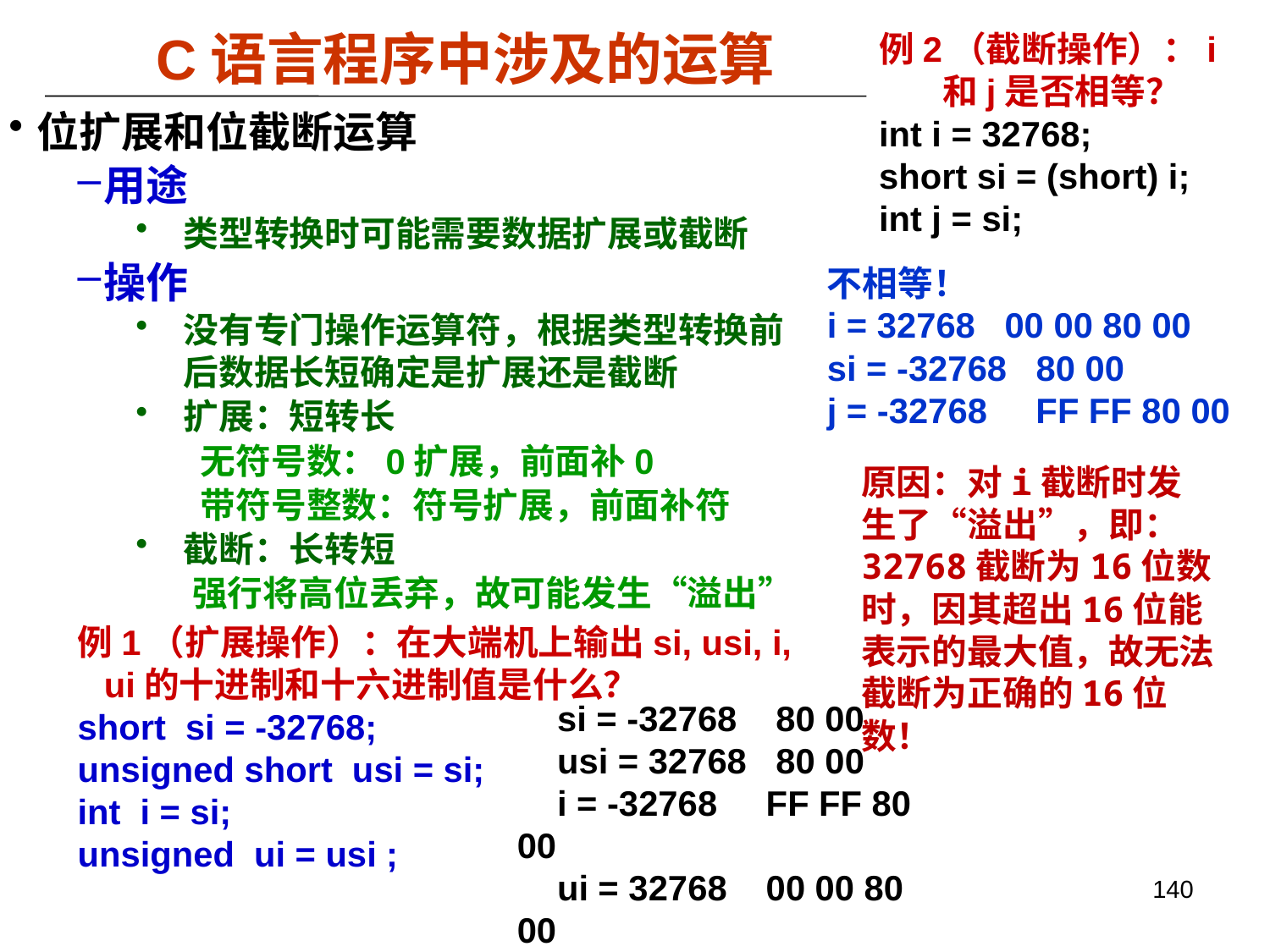

C语言程序中涉及的运算
例2（截断操作）：i和j是否相等？
int i = 32768;
short si = (short) i;
int j = si;
位扩展和位截断运算
用途
类型转换时可能需要数据扩展或截断
操作
没有专门操作运算符，根据类型转换前后数据长短确定是扩展还是截断
扩展：短转长
       无符号数：0扩展，前面补0
       带符号整数：符号扩展，前面补符
截断：长转短
      强行将高位丢弃，故可能发生“溢出”
例1（扩展操作）：在大端机上输出si, usi, i, ui的十进制和十六进制值是什么？
short  si = -32768;
unsigned short  usi = si;
int  i = si;
unsigned  ui = usi ;
不相等！
i = 32768   00 00 80 00
si = -32768   80 00
j = -32768     FF FF 80 00
原因：对i截断时发生了“溢出”，即：32768截断为16位数时，因其超出16位能表示的最大值，故无法截断为正确的16位数！
si = -32768    80 00
usi = 32768   80 00
i = -32768     FF FF 80 00
ui = 32768    00 00 80 00
140